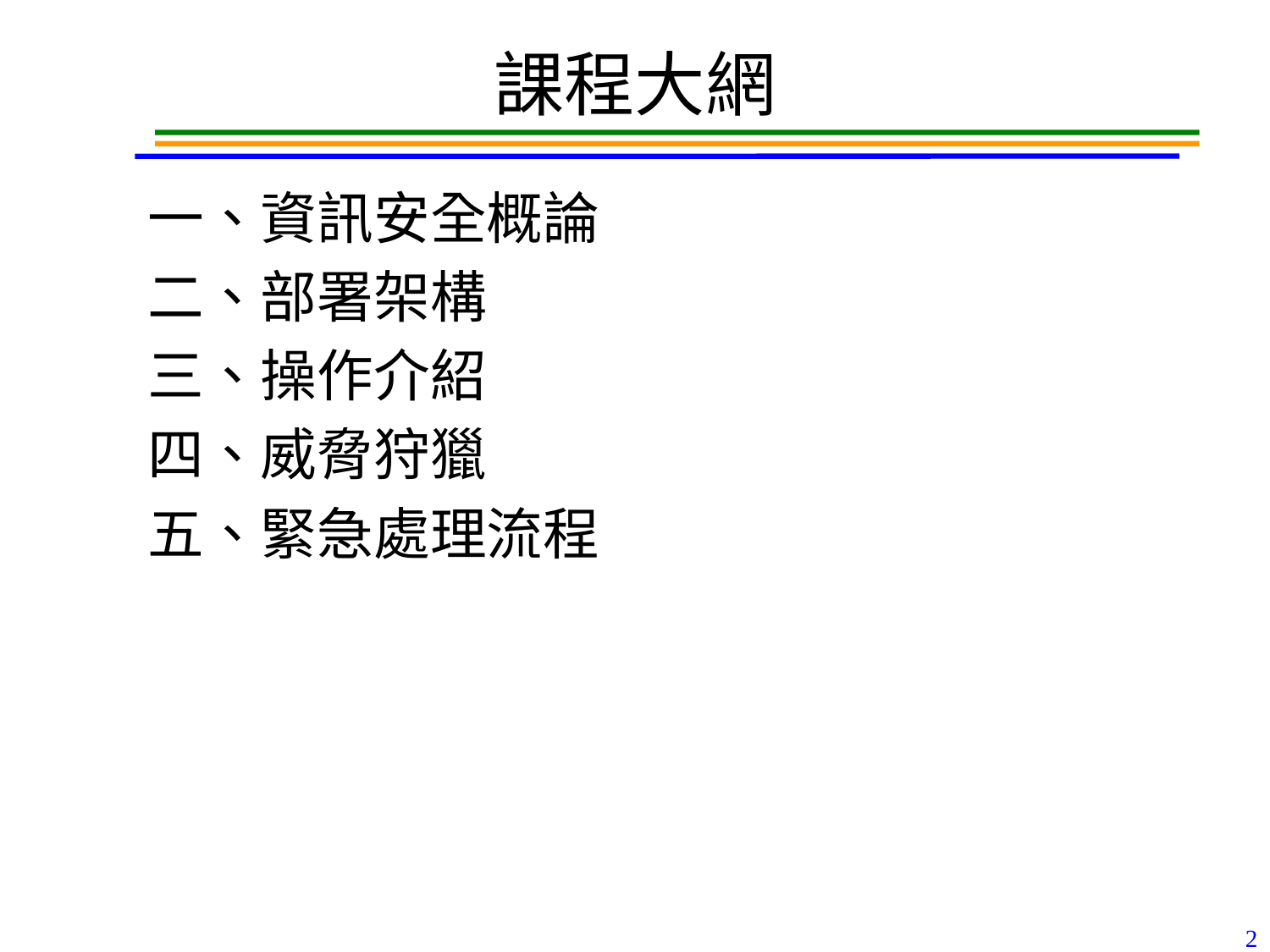

# 課程大網
一、資訊安全概論
二、部署架構
三、操作介紹
四、威脅狩獵
五、緊急處理流程
2